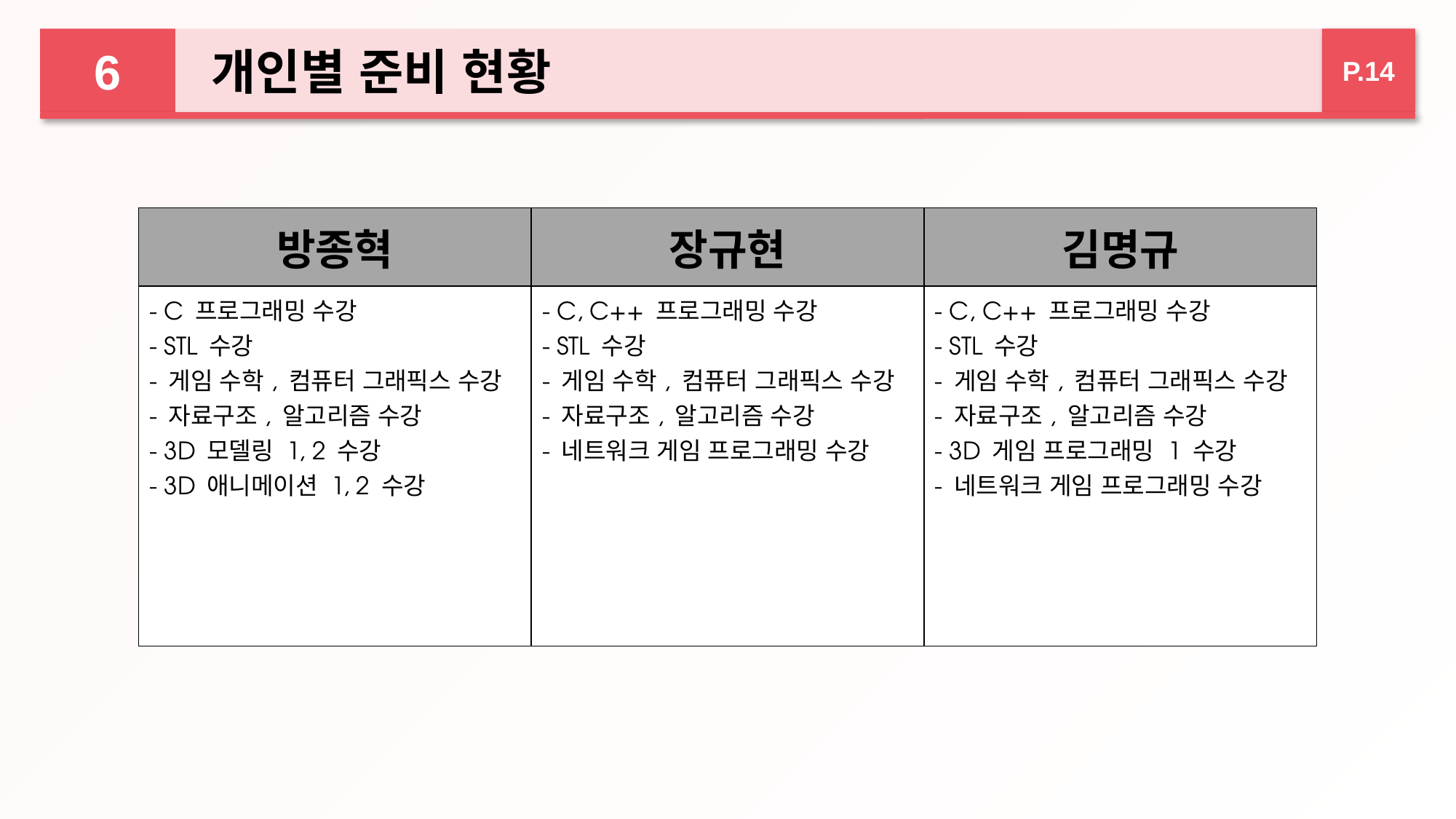

6
 개인별 준비 현황
P.14

| 방종혁 | 장규현 | 김명규 |
| --- | --- | --- |
| - C 프로그래밍 수강 - STL 수강 - 게임 수학, 컴퓨터 그래픽스 수강 - 자료구조, 알고리즘 수강 - 3D 모델링 1, 2 수강 - 3D 애니메이션 1, 2 수강 | - C, C++ 프로그래밍 수강 - STL 수강 - 게임 수학, 컴퓨터 그래픽스 수강 - 자료구조, 알고리즘 수강 - 네트워크 게임 프로그래밍 수강 | - C, C++ 프로그래밍 수강 - STL 수강 - 게임 수학, 컴퓨터 그래픽스 수강 - 자료구조, 알고리즘 수강 - 3D 게임 프로그래밍 1 수강 - 네트워크 게임 프로그래밍 수강 |